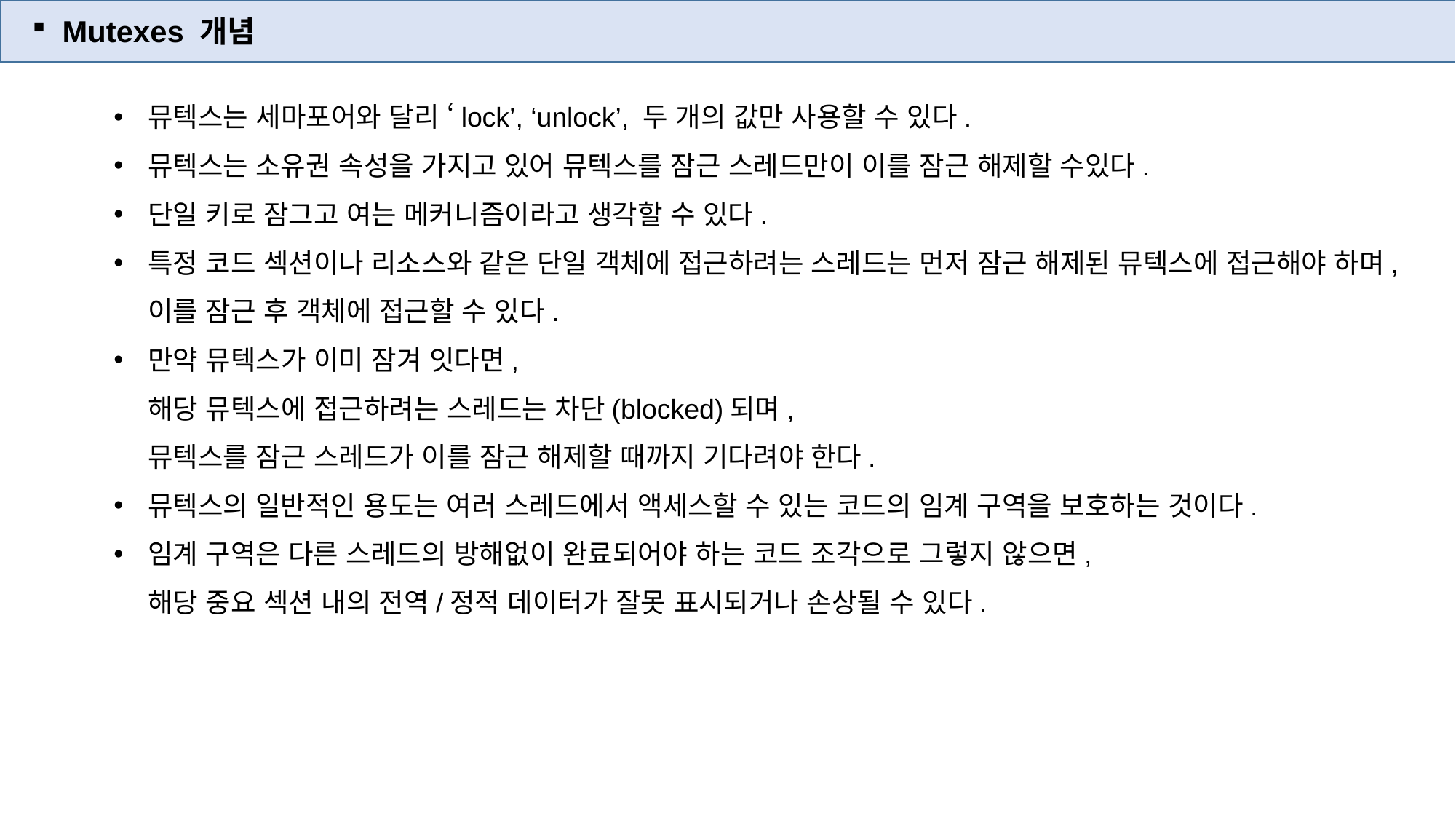

Mutexes 개념

뮤텍스는 세마포어와 달리 ‘lock’, ‘unlock’, 두 개의 값만 사용할 수 있다.
뮤텍스는 소유권 속성을 가지고 있어 뮤텍스를 잠근 스레드만이 이를 잠근 해제할 수있다.
단일 키로 잠그고 여는 메커니즘이라고 생각할 수 있다.
특정 코드 섹션이나 리소스와 같은 단일 객체에 접근하려는 스레드는 먼저 잠근 해제된 뮤텍스에 접근해야 하며,
이를 잠근 후 객체에 접근할 수 있다.
만약 뮤텍스가 이미 잠겨 잇다면,
해당 뮤텍스에 접근하려는 스레드는 차단(blocked)되며,
뮤텍스를 잠근 스레드가 이를 잠근 해제할 때까지 기다려야 한다.
뮤텍스의 일반적인 용도는 여러 스레드에서 액세스할 수 있는 코드의 임계 구역을 보호하는 것이다.
임계 구역은 다른 스레드의 방해없이 완료되어야 하는 코드 조각으로 그렇지 않으면,
해당 중요 섹션 내의 전역/정적 데이터가 잘못 표시되거나 손상될 수 있다.